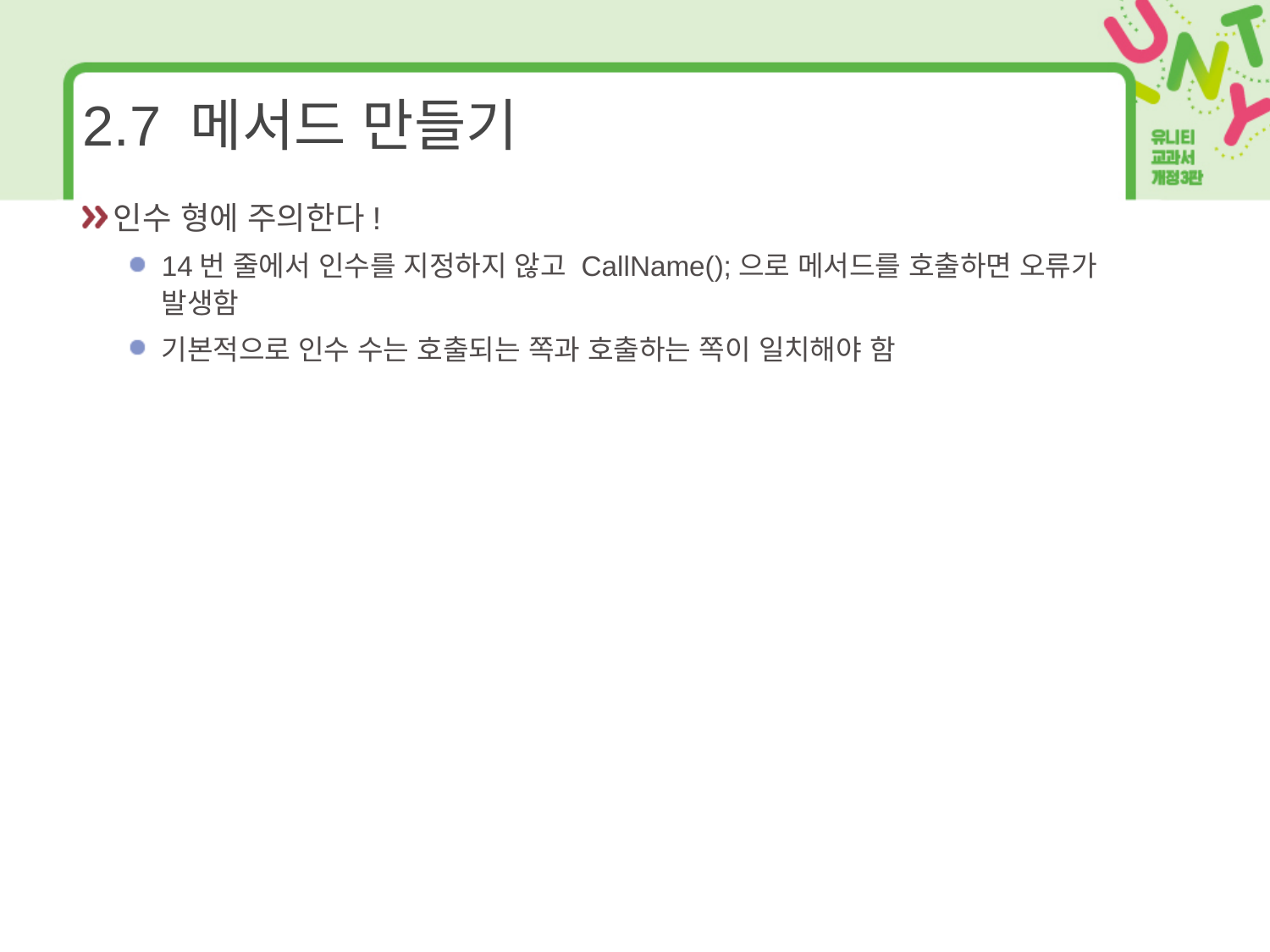

# 2.7 메서드 만들기
인수 형에 주의한다!
14번 줄에서 인수를 지정하지 않고 CallName();으로 메서드를 호출하면 오류가 발생함
기본적으로 인수 수는 호출되는 쪽과 호출하는 쪽이 일치해야 함